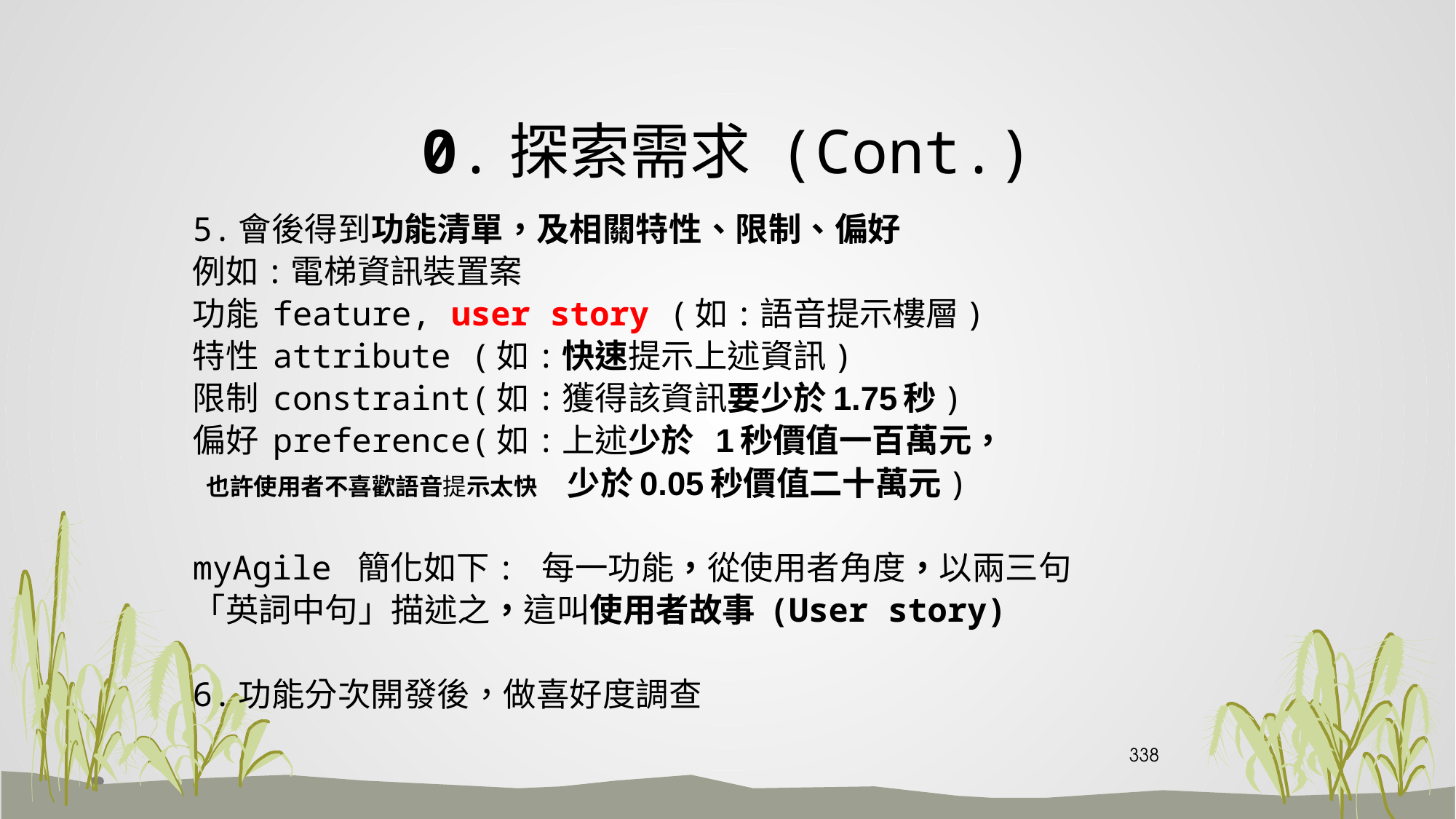

# 0.探索需求 (Cont.)
5.會後得到功能清單，及相關特性、限制、偏好
例如:電梯資訊裝置案
功能 feature, user story (如:語音提示樓層)
特性 attribute (如:快速提示上述資訊)
限制 constraint(如:獲得該資訊要少於1.75秒)
偏好 preference(如:上述少於  1秒價值一百萬元，
 也許使用者不喜歡語音提示太快    少於0.05秒價值二十萬元)

myAgile 簡化如下: 每一功能，從使用者角度，以兩三句
「英詞中句」描述之，這叫使用者故事 (User story)

6.功能分次開發後，做喜好度調查
338